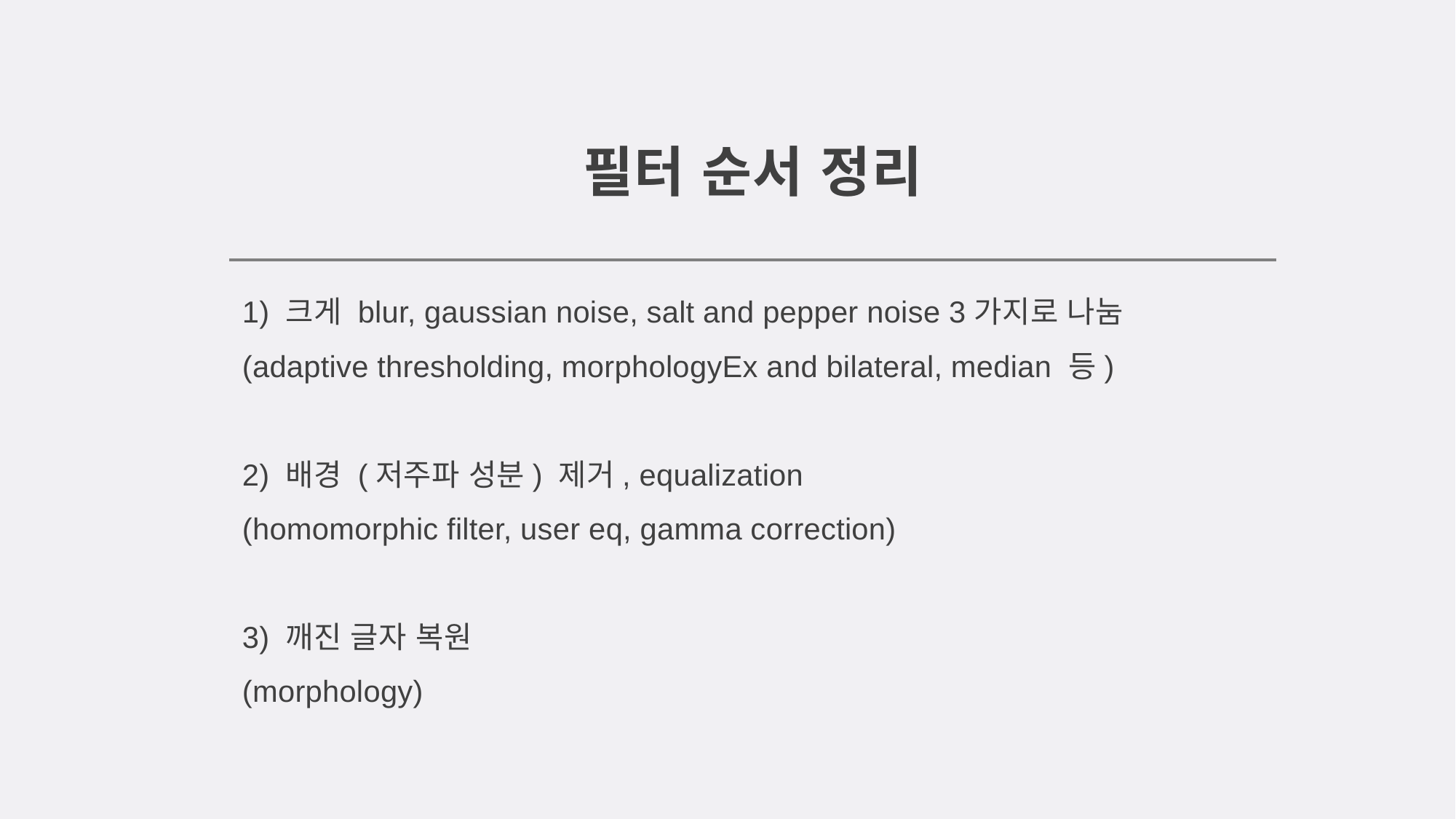

# 필터 순서 정리
1) 크게 blur, gaussian noise, salt and pepper noise 3가지로 나눔
(adaptive thresholding, morphologyEx and bilateral, median 등)

2) 배경 (저주파 성분) 제거, equalization
(homomorphic filter, user eq, gamma correction)

3) 깨진 글자 복원
(morphology)